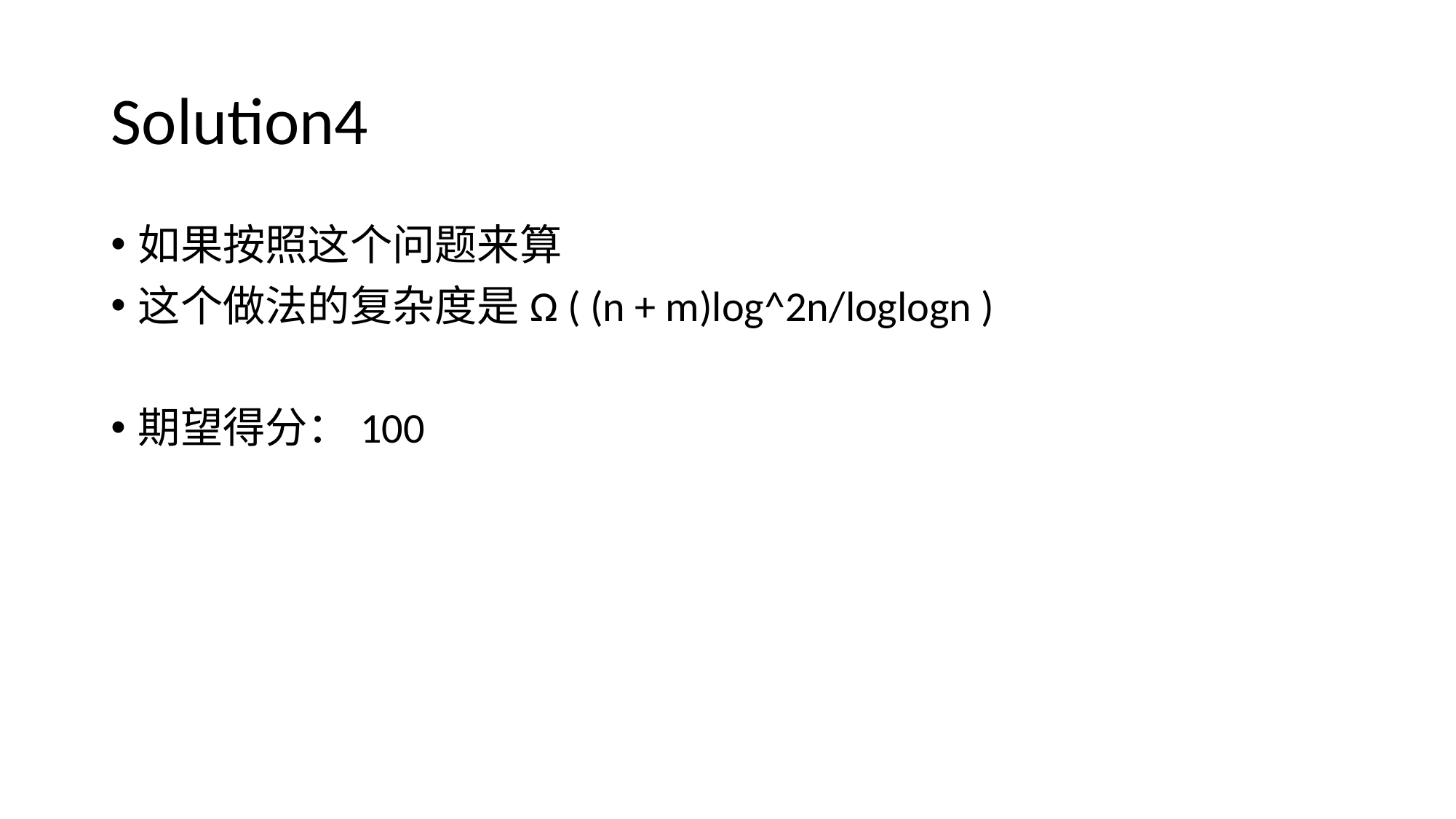

# Solution4
如果按照这个问题来算
这个做法的复杂度是Ω ( (n + m)log^2n/loglogn )

期望得分：100